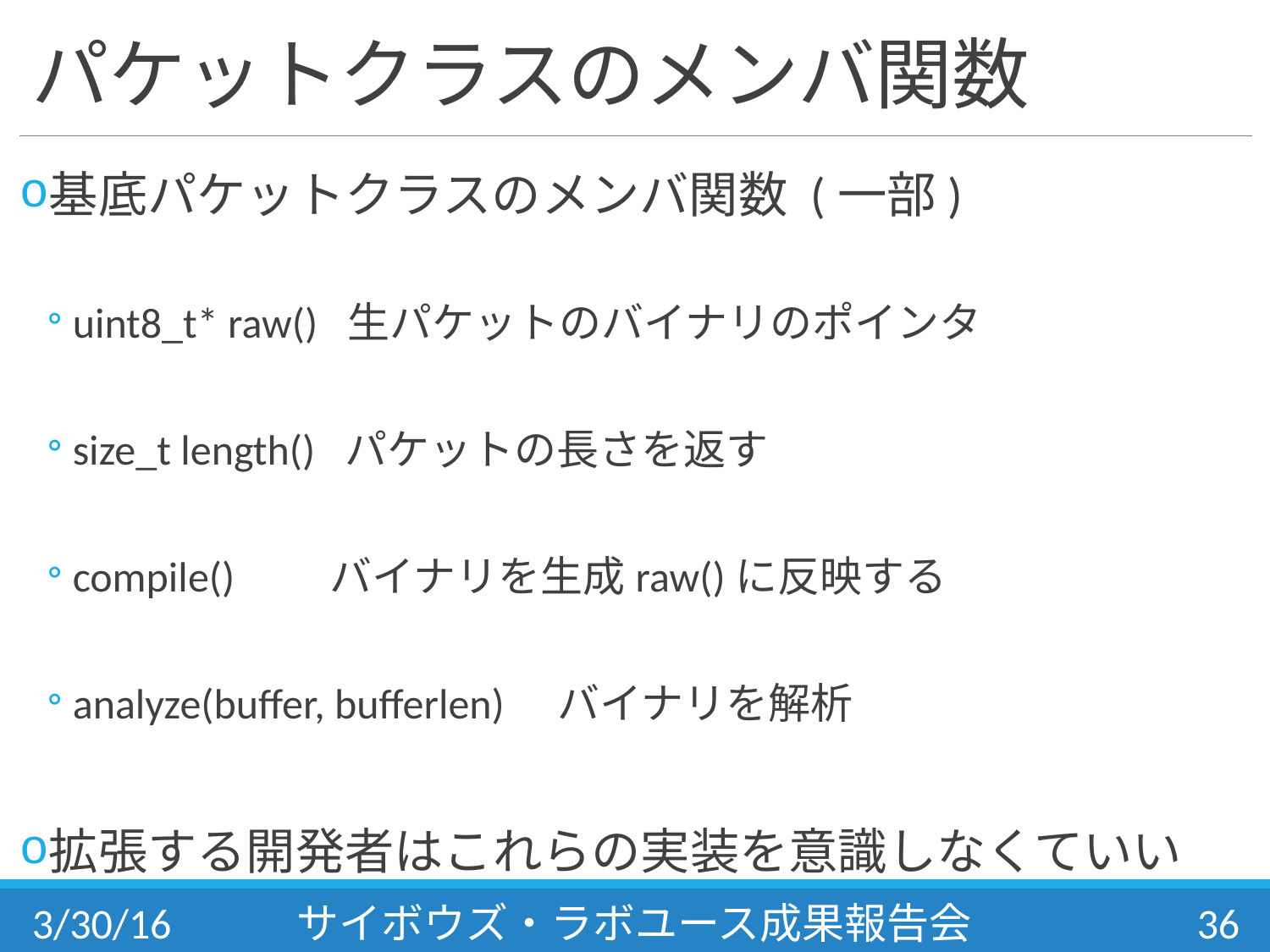

# パケットクラスのメンバ関数
基底パケットクラスのメンバ関数 (一部)

uint8_t* raw()  生パケットのバイナリのポインタ

size_t length()  パケットの長さを返す

compile()　　バイナリを生成raw()に反映する

analyze(buffer, bufferlen)　バイナリを解析

拡張する開発者はこれらの実装を意識しなくていい

3/30/16
サイボウズ・ラボユース成果報告会
36